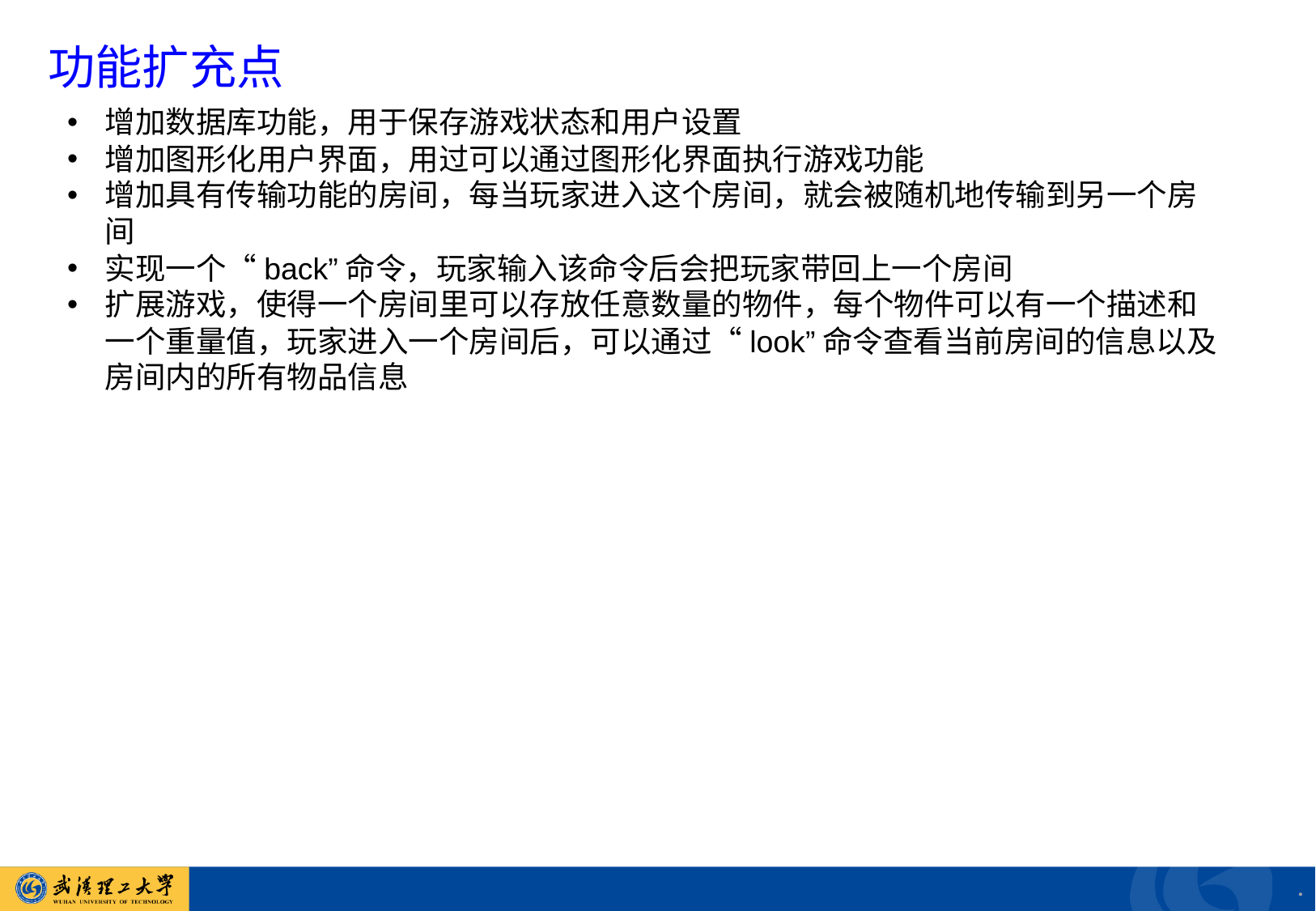

功能扩充点
增加数据库功能，用于保存游戏状态和用户设置
增加图形化用户界面，用过可以通过图形化界面执行游戏功能
增加具有传输功能的房间，每当玩家进入这个房间，就会被随机地传输到另一个房间
实现一个“back”命令，玩家输入该命令后会把玩家带回上一个房间
扩展游戏，使得一个房间里可以存放任意数量的物件，每个物件可以有一个描述和一个重量值，玩家进入一个房间后，可以通过“look”命令查看当前房间的信息以及房间内的所有物品信息
.